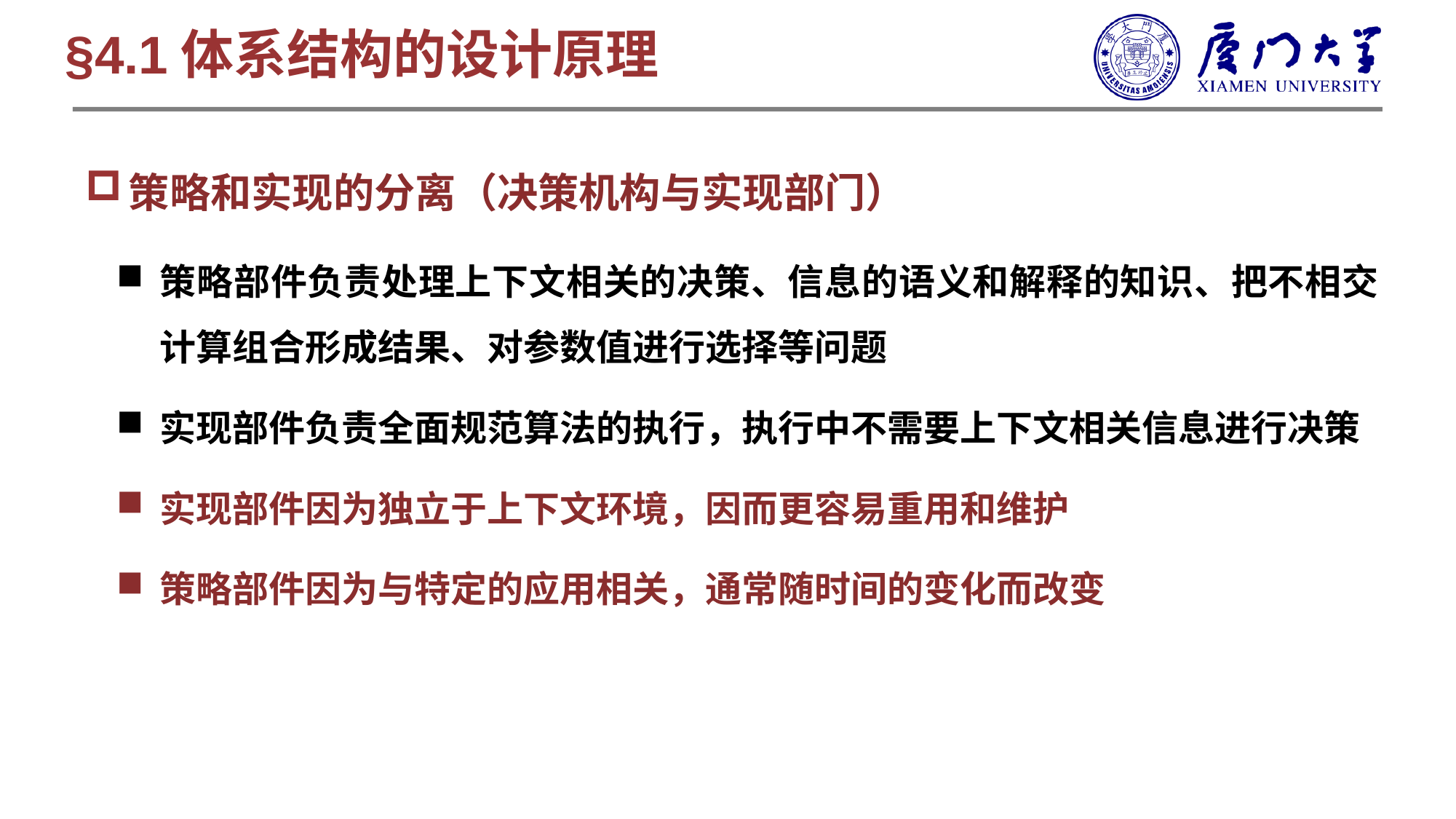

§4.1体系结构的设计原理
策略和实现的分离（决策机构与实现部门）
策略部件负责处理上下文相关的决策、信息的语义和解释的知识、把不相交计算组合形成结果、对参数值进行选择等问题
实现部件负责全面规范算法的执行，执行中不需要上下文相关信息进行决策
实现部件因为独立于上下文环境，因而更容易重用和维护
策略部件因为与特定的应用相关，通常随时间的变化而改变